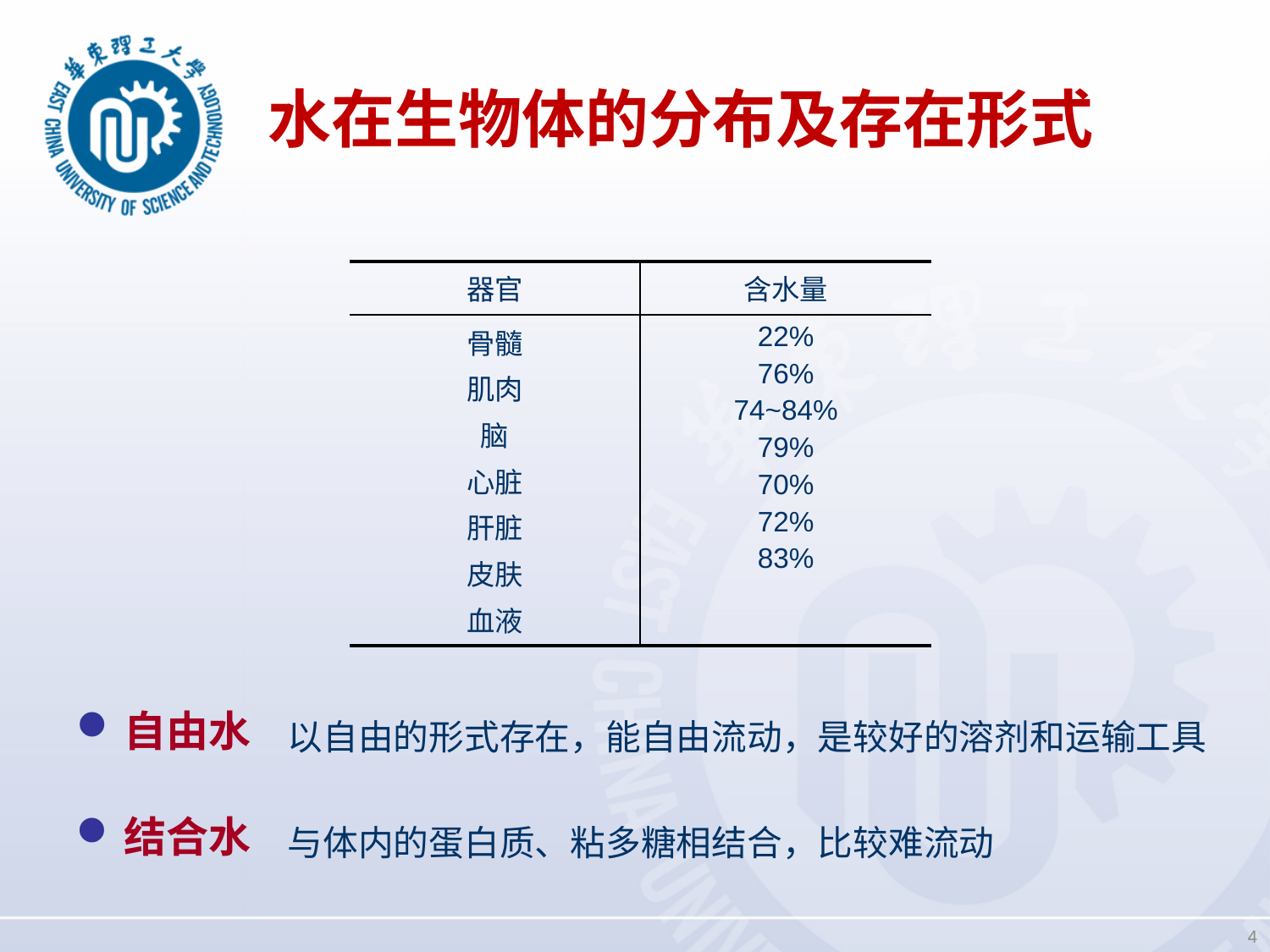

# 水在生物体的分布及存在形式
| 器官 | 含水量 |
| --- | --- |
| 骨髓 肌肉 脑 心脏 肝脏 皮肤 血液 | 22% 76% 74~84% 79% 70% 72% 83% |
自由水
以自由的形式存在，能自由流动，是较好的溶剂和运输工具
结合水
与体内的蛋白质、粘多糖相结合，比较难流动
4